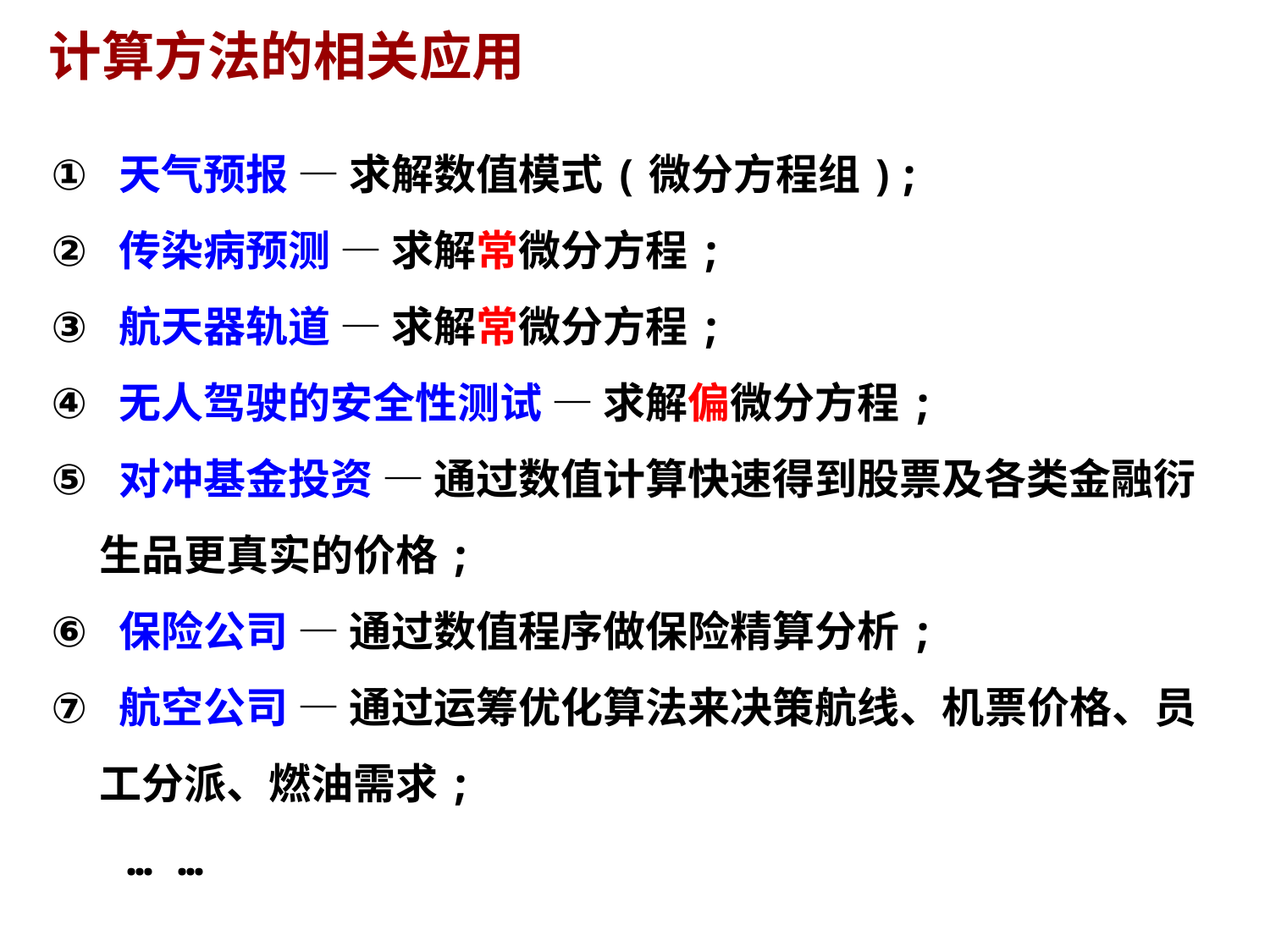

# 计算方法的相关应用
 天气预报 — 求解数值模式(微分方程组);
 传染病预测 — 求解常微分方程;
 航天器轨道 — 求解常微分方程;
 无人驾驶的安全性测试 — 求解偏微分方程;
 对冲基金投资 — 通过数值计算快速得到股票及各类金融衍生品更真实的价格;
 保险公司 — 通过数值程序做保险精算分析;
 航空公司 — 通过运筹优化算法来决策航线、机票价格、员工分派、燃油需求;
   … …